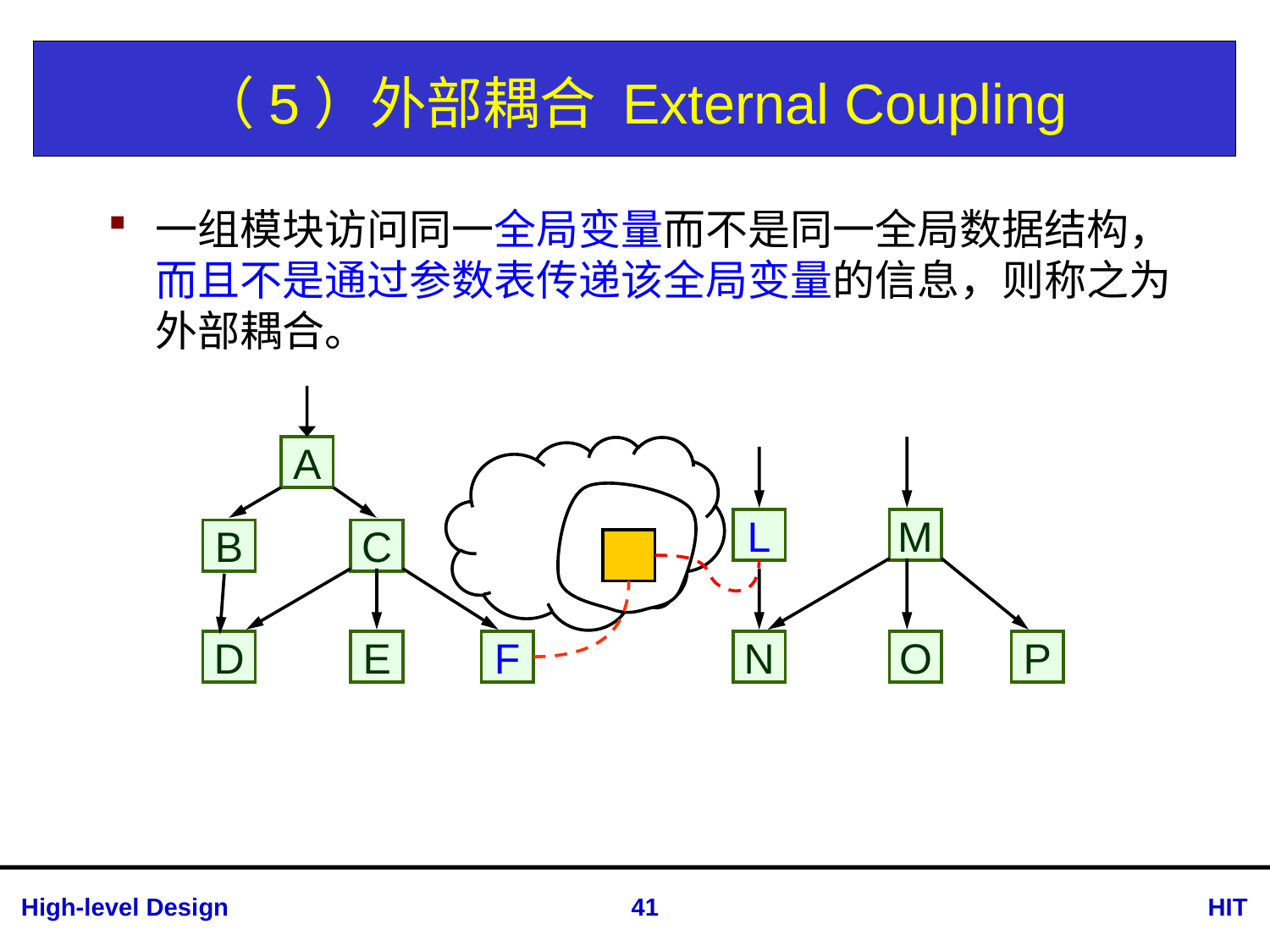

# （5）外部耦合 External Coupling
一组模块访问同一全局变量而不是同一全局数据结构，而且不是通过参数表传递该全局变量的信息，则称之为外部耦合。

A

L
M
B
C

D
E
F
N
O
P